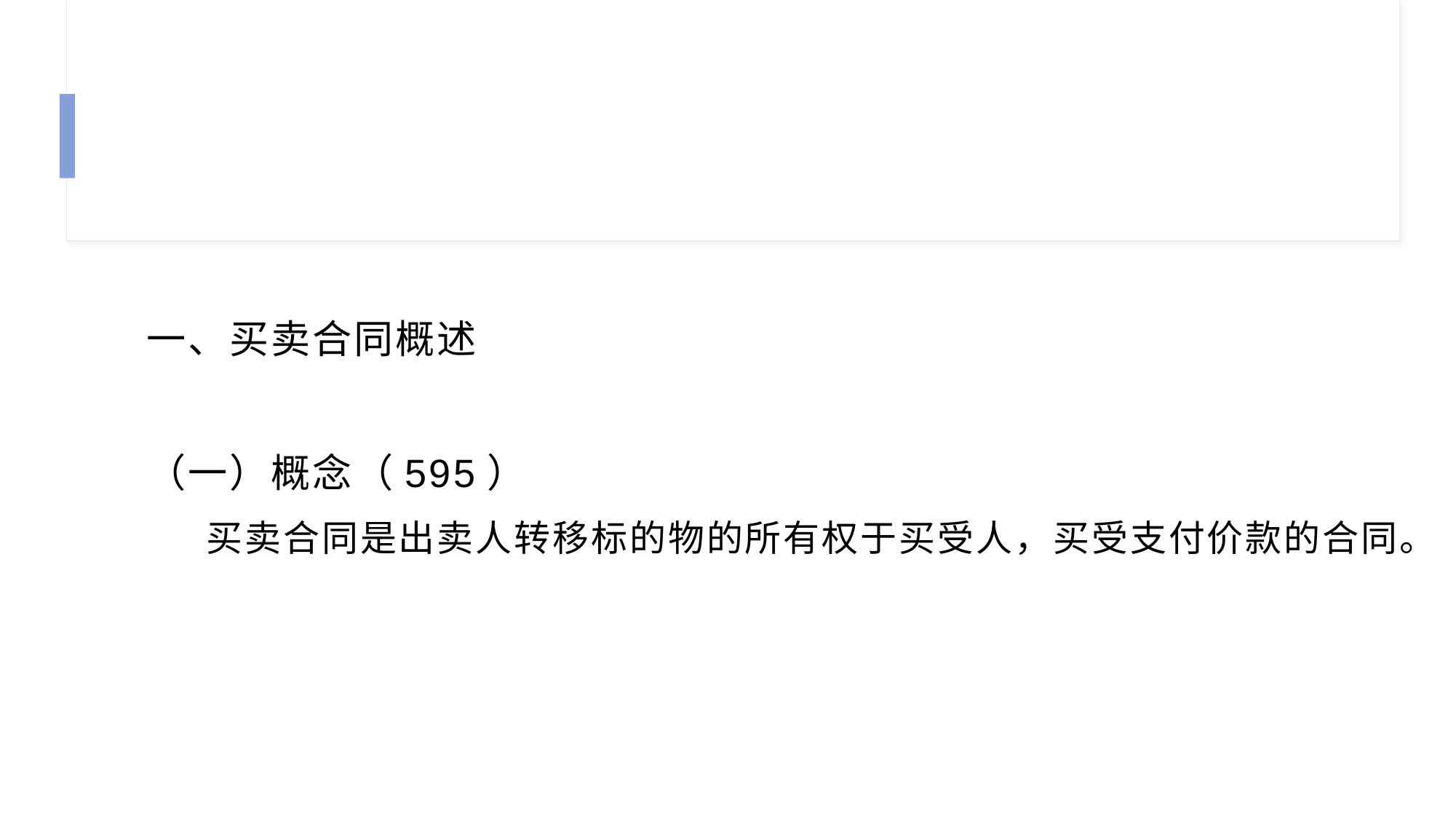

#
一、买卖合同概述

（一）概念（595）
     买卖合同是出卖人转移标的物的所有权于买受人，买受支付价款的合同。